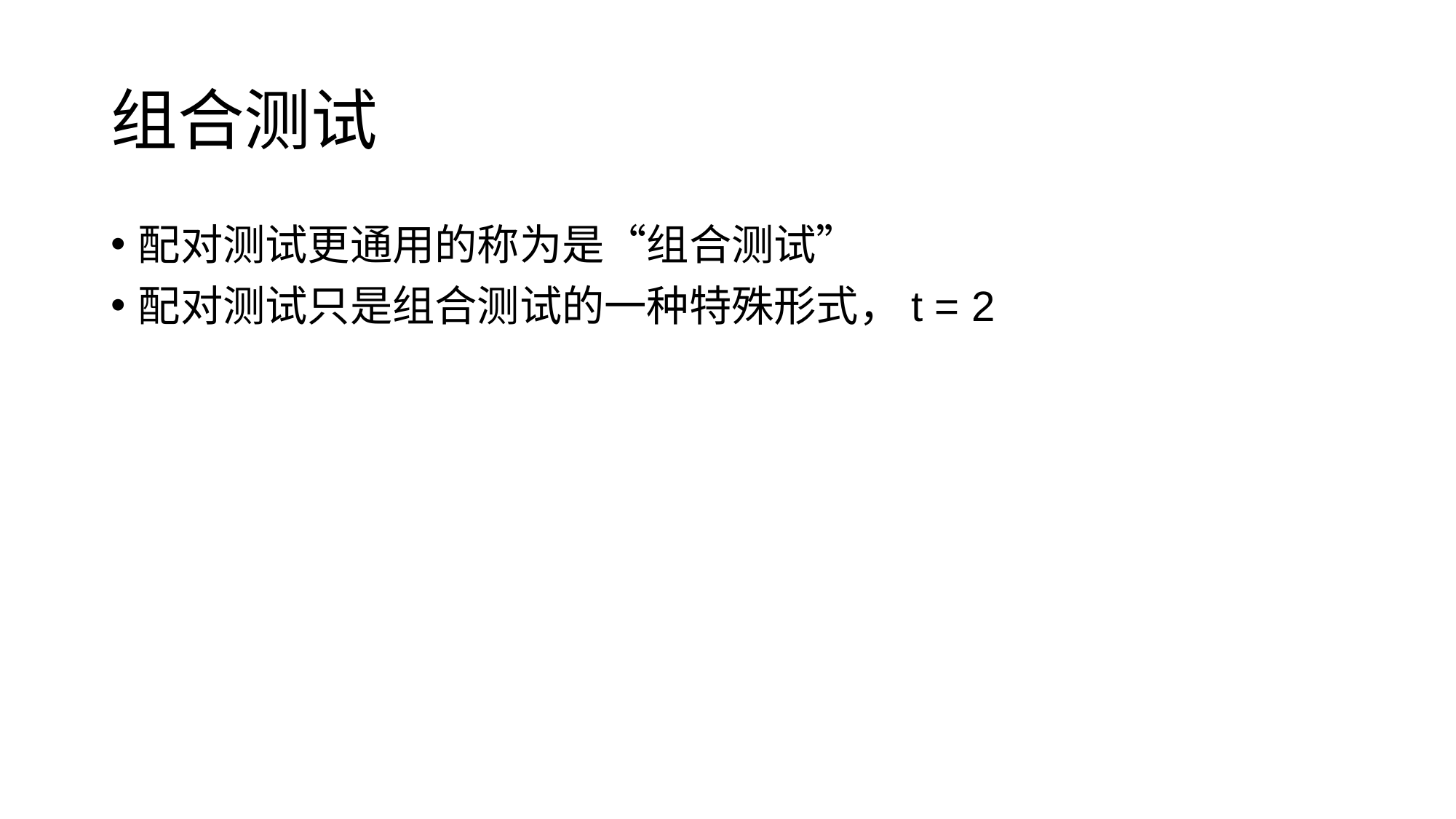

# 组合测试
配对测试更通用的称为是“组合测试”
配对测试只是组合测试的一种特殊形式，t = 2